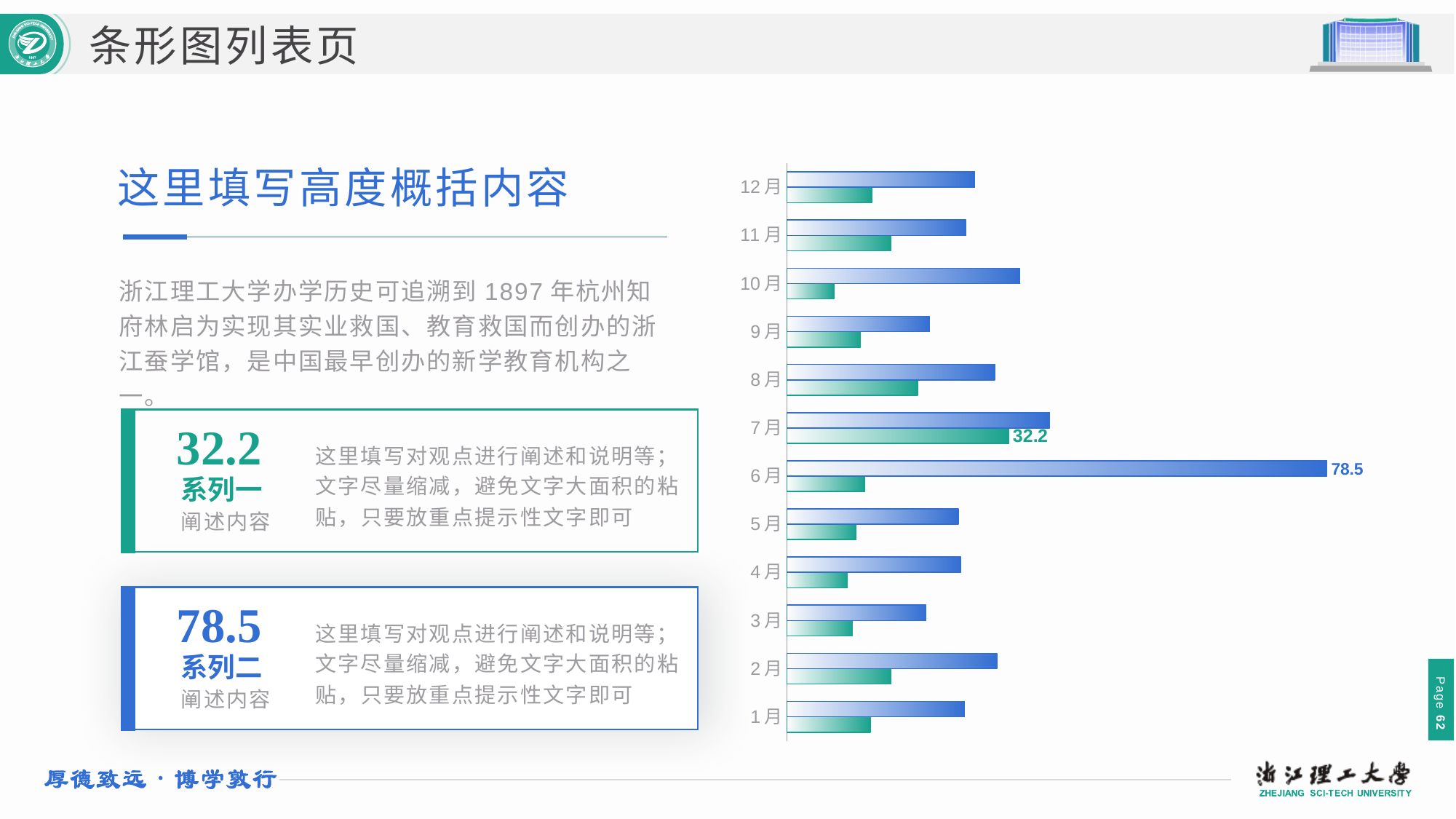

条形图列表页

### Chart

| Category | 系列 1 | 系列 2 |
|---|---|---|
| 1月 | 12.1 | 25.8 |
| 2月 | 15.1 | 30.5 |
| 3月 | 9.5 | 20.2 |
| 4月 | 8.8 | 25.3 |
| 5月 | 10.0 | 24.9 |
| 6月 | 11.3 | 78.5 |
| 7月 | 32.2 | 38.2 |
| 8月 | 19.0 | 30.2 |
| 9月 | 10.7 | 20.7 |
| 10月 | 6.8 | 33.8 |
| 11月 | 15.1 | 26.0 |
| 12月 | 12.3 | 27.3 |
这里填写高度概括内容
浙江理工大学办学历史可追溯到1897年杭州知府林启为实现其实业救国、教育救国而创办的浙江蚕学馆，是中国最早创办的新学教育机构之一。

32.2
这里填写对观点进行阐述和说明等；文字尽量缩减，避免文字大面积的粘贴，只要放重点提示性文字即可
系列一
阐述内容

78.5
这里填写对观点进行阐述和说明等；文字尽量缩减，避免文字大面积的粘贴，只要放重点提示性文字即可
系列二
阐述内容